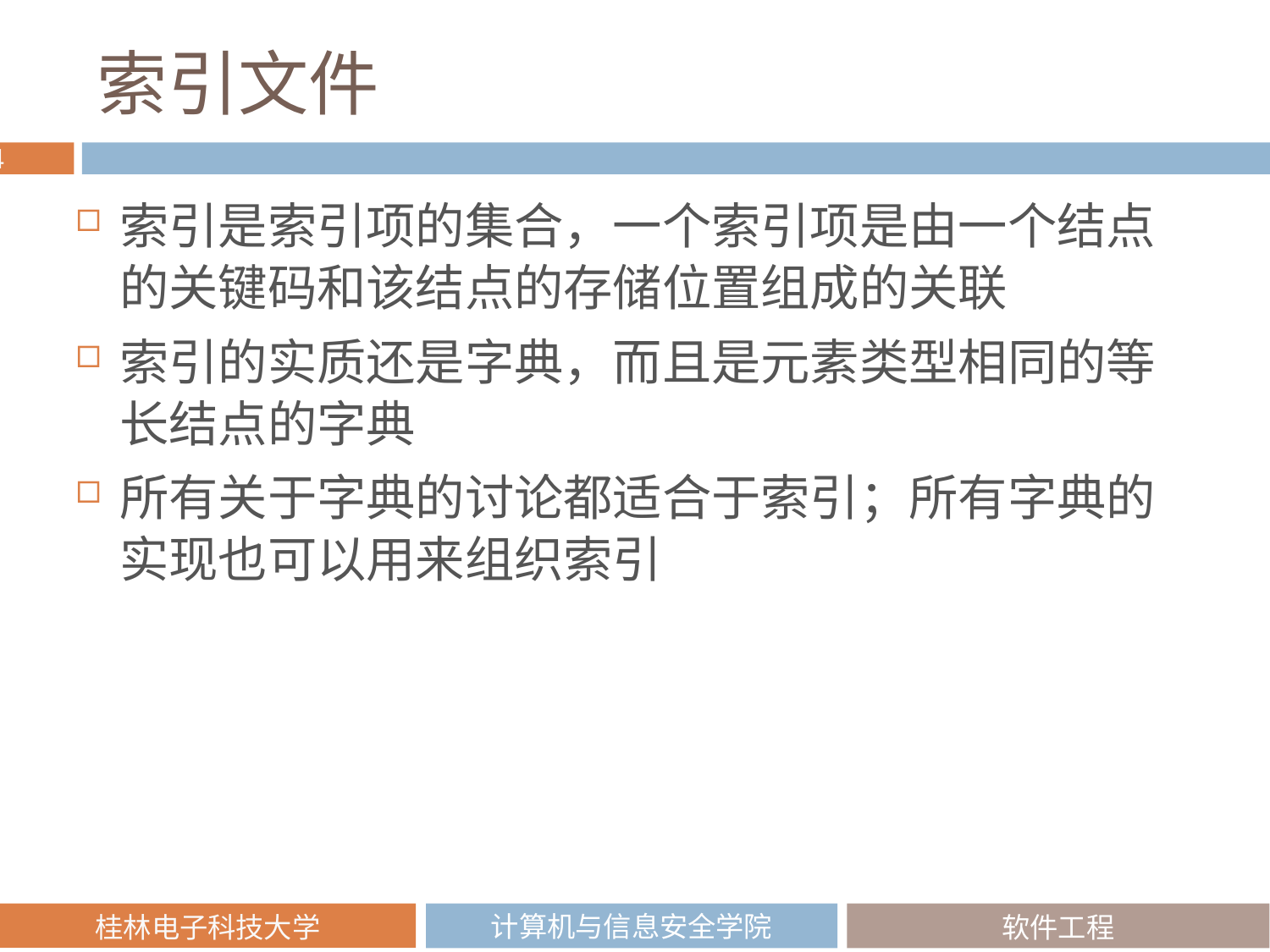

# 索引文件
索引是索引项的集合，一个索引项是由一个结点的关键码和该结点的存储位置组成的关联
索引的实质还是字典，而且是元素类型相同的等长结点的字典
所有关于字典的讨论都适合于索引；所有字典的实现也可以用来组织索引